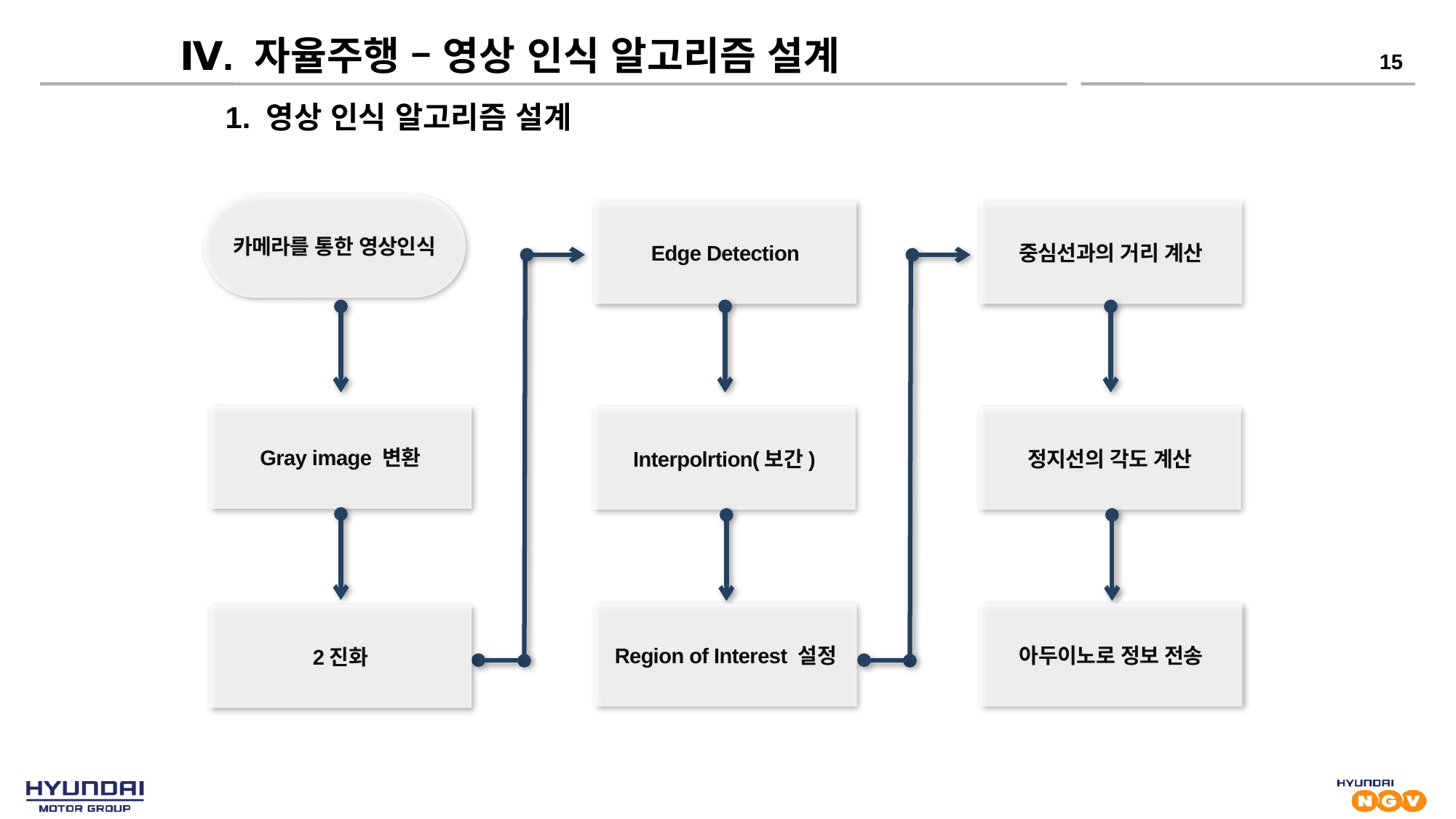

# Ⅳ. 자율주행 – 영상 인식 알고리즘 설계
15
1. 영상 인식 알고리즘 설계
카메라를 통한 영상인식
Edge Detection
중심선과의 거리 계산
Gray image 변환
Interpolrtion(보간)
정지선의 각도 계산
Region of Interest 설정
아두이노로 정보 전송
2진화